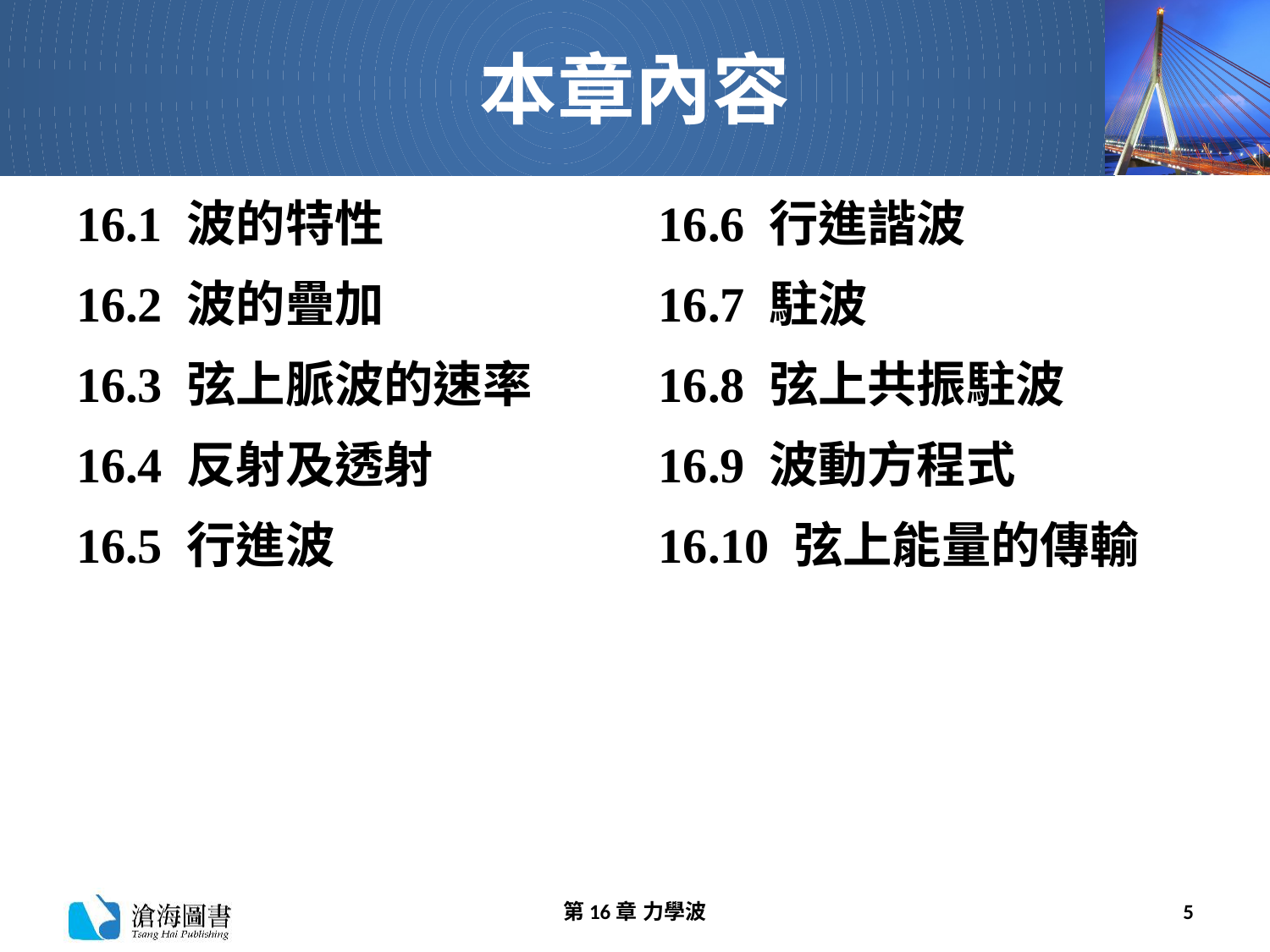

# 本章內容
16.1 波的特性
16.2 波的疊加
16.3 弦上脈波的速率
16.4 反射及透射
16.5 行進波

16.6 行進諧波
16.7 駐波
16.8 弦上共振駐波
16.9 波動方程式
16.10 弦上能量的傳輸

第16章 力學波
5